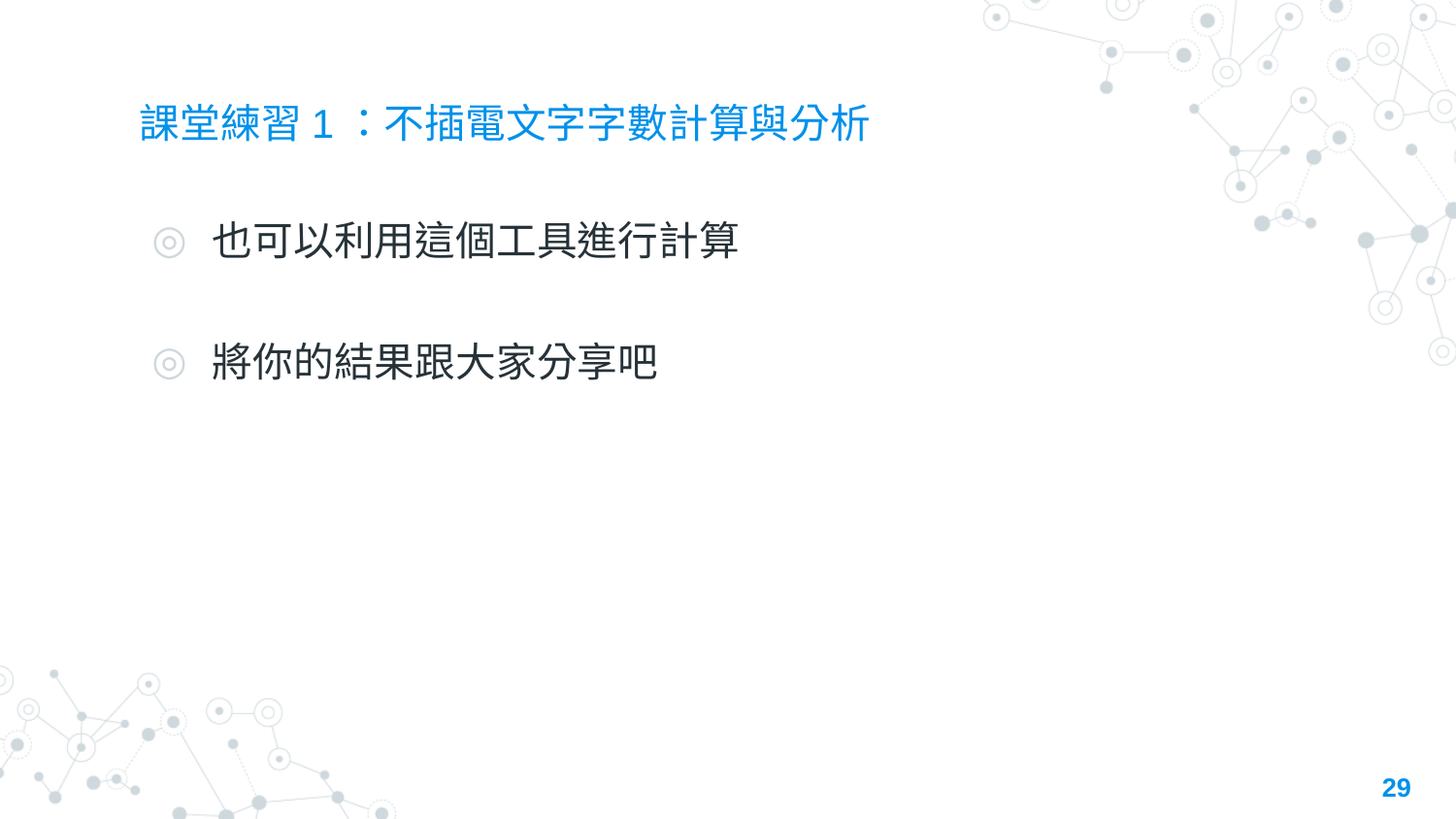

# 課堂練習1：不插電文字字數計算與分析
也可以利用這個工具進行計算

將你的結果跟大家分享吧

29